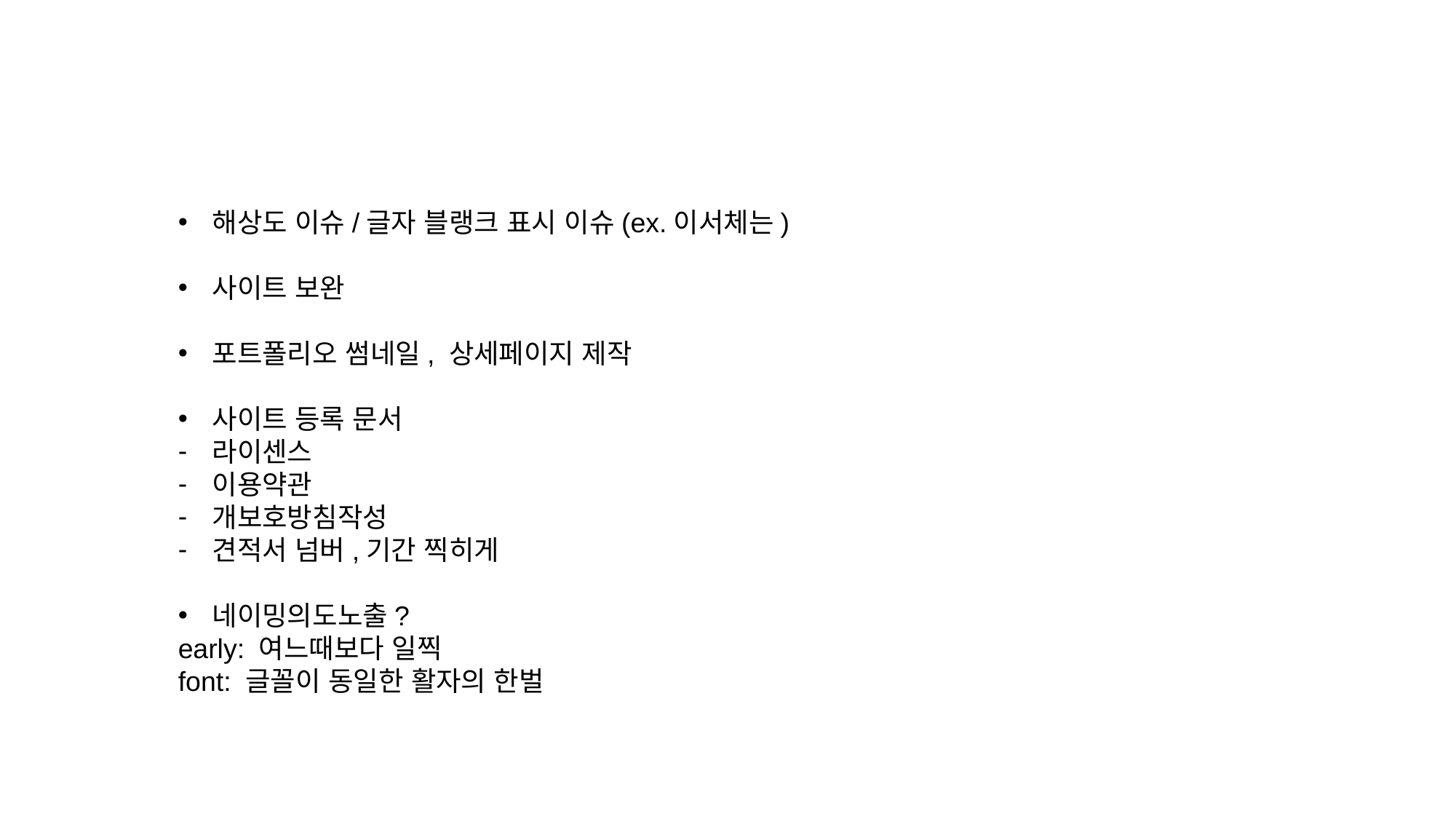

해상도 이슈/글자 블랭크 표시 이슈(ex.이서체는)

사이트 보완

포트폴리오 썸네일, 상세페이지 제작

사이트 등록 문서
라이센스
이용약관
개보호방침작성
견적서 넘버,기간 찍히게

네이밍의도노출?
early: 여느때보다 일찍
font: 글꼴이 동일한 활자의 한벌